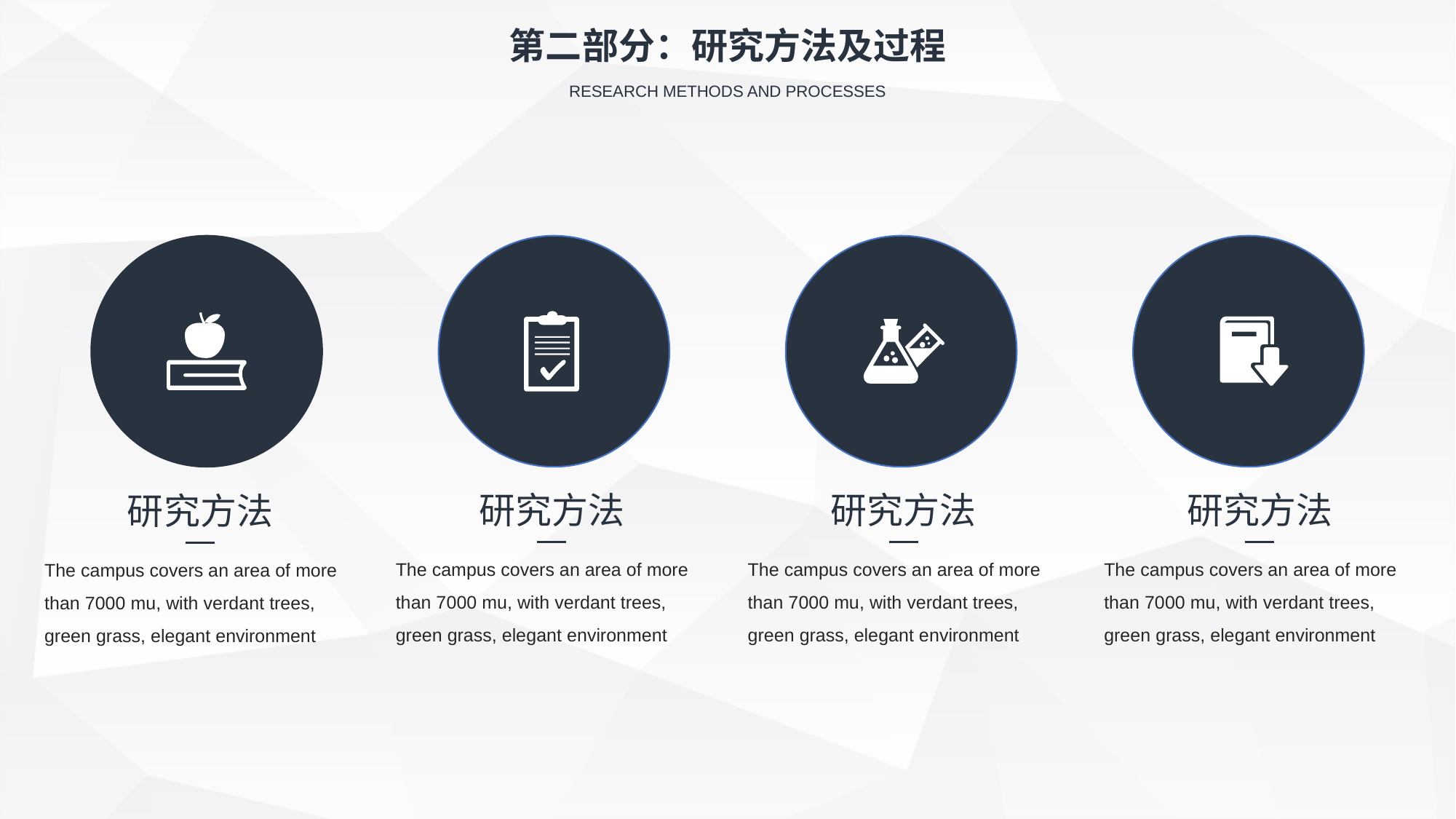

第二部分：研究方法及过程
RESEARCH METHODS AND PROCESSES

研究方法
研究方法
研究方法
研究方法
The campus covers an area of more than 7000 mu, with verdant trees, green grass, elegant environment
The campus covers an area of more than 7000 mu, with verdant trees, green grass, elegant environment
The campus covers an area of more than 7000 mu, with verdant trees, green grass, elegant environment
The campus covers an area of more than 7000 mu, with verdant trees, green grass, elegant environment